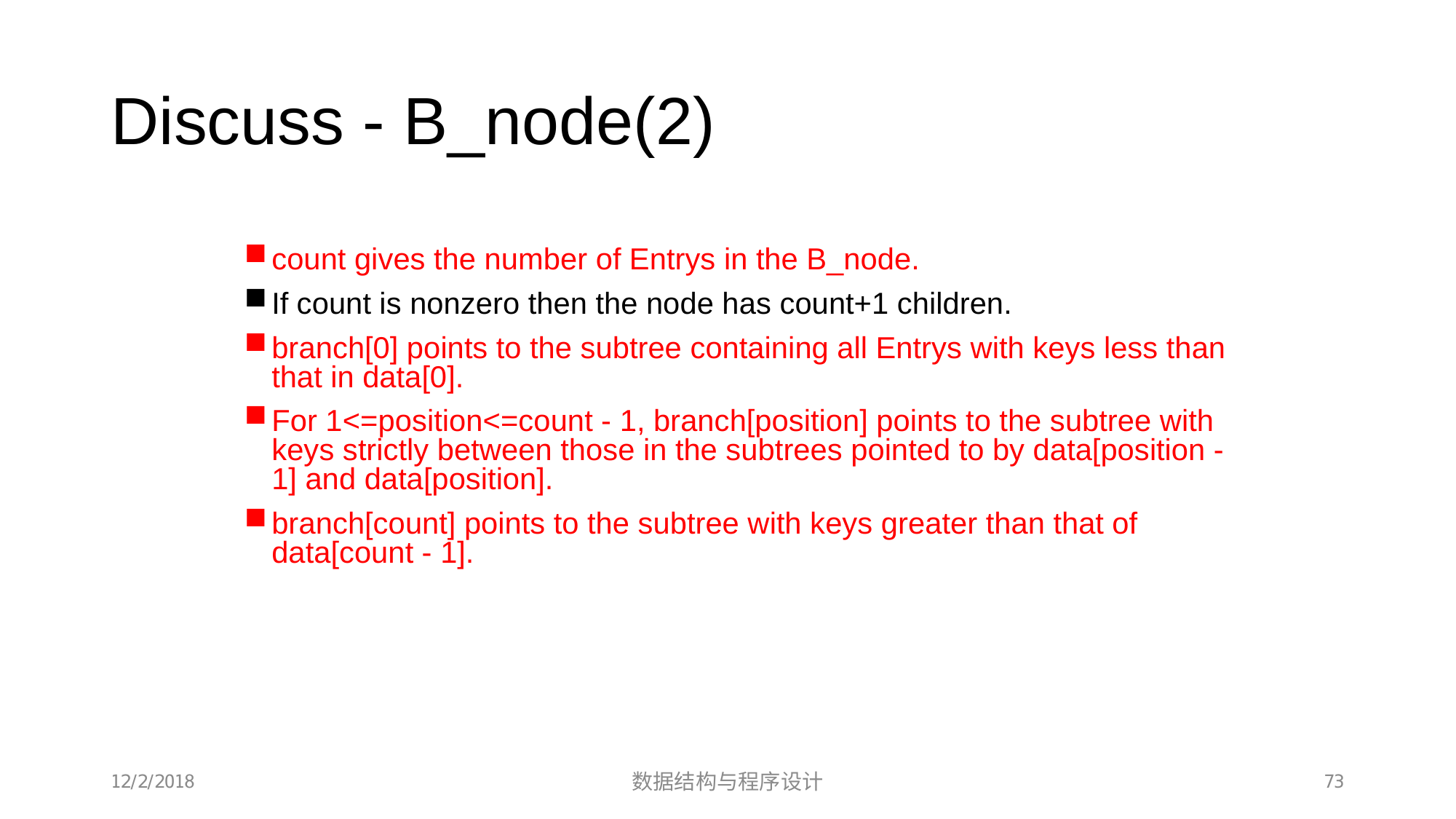

# Discuss - B_node(2)
count gives the number of Entrys in the B_node.
If count is nonzero then the node has count+1 children.
branch[0] points to the subtree containing all Entrys with keys less than that in data[0].
For 1<=position<=count - 1, branch[position] points to the subtree with keys strictly between those in the subtrees pointed to by data[position - 1] and data[position].
branch[count] points to the subtree with keys greater than that of data[count - 1].
12/2/2018
数据结构与程序设计
73